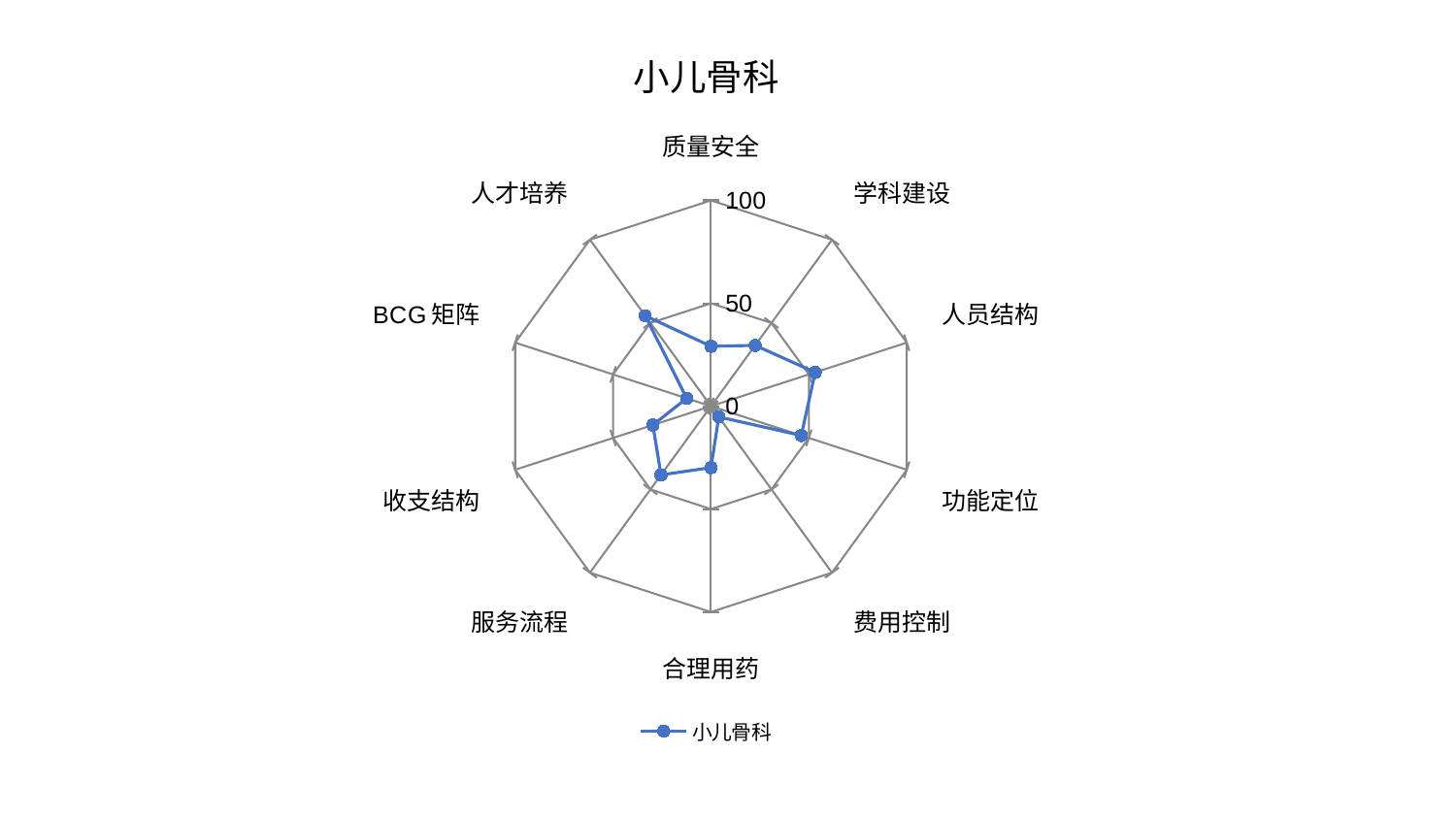

### Chart: 小儿骨科

| Category | 小儿骨科 |
|---|---|
| 质量安全 | 29.096359958403497 |
| 学科建设 | 36.54217222934194 |
| 人员结构 | 53.21748428303632 |
| 功能定位 | 46.11357520189204 |
| 费用控制 | 6.449096257912902 |
| 合理用药 | 29.871380241704713 |
| 服务流程 | 41.283017123200274 |
| 收支结构 | 29.700996593200447 |
| BCG矩阵 | 12.406633863349546 |
| 人才培养 | 54.35806079286399 |
123